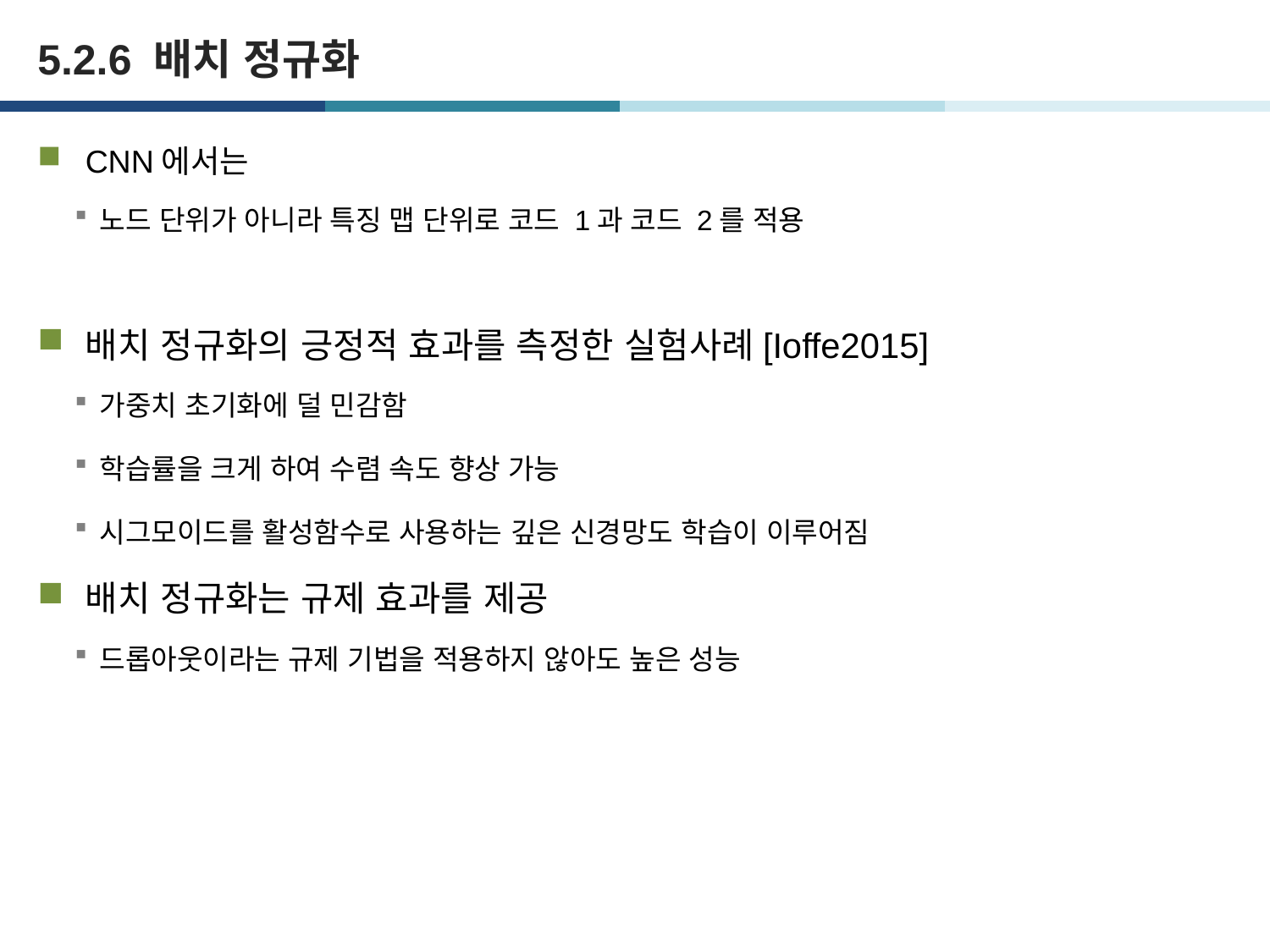

# 5.2.6 배치 정규화
CNN에서는
노드 단위가 아니라 특징 맵 단위로 코드 1과 코드 2를 적용

배치 정규화의 긍정적 효과를 측정한 실험사례[Ioffe2015]
가중치 초기화에 덜 민감함
학습률을 크게 하여 수렴 속도 향상 가능
시그모이드를 활성함수로 사용하는 깊은 신경망도 학습이 이루어짐
배치 정규화는 규제 효과를 제공
드롭아웃이라는 규제 기법을 적용하지 않아도 높은 성능